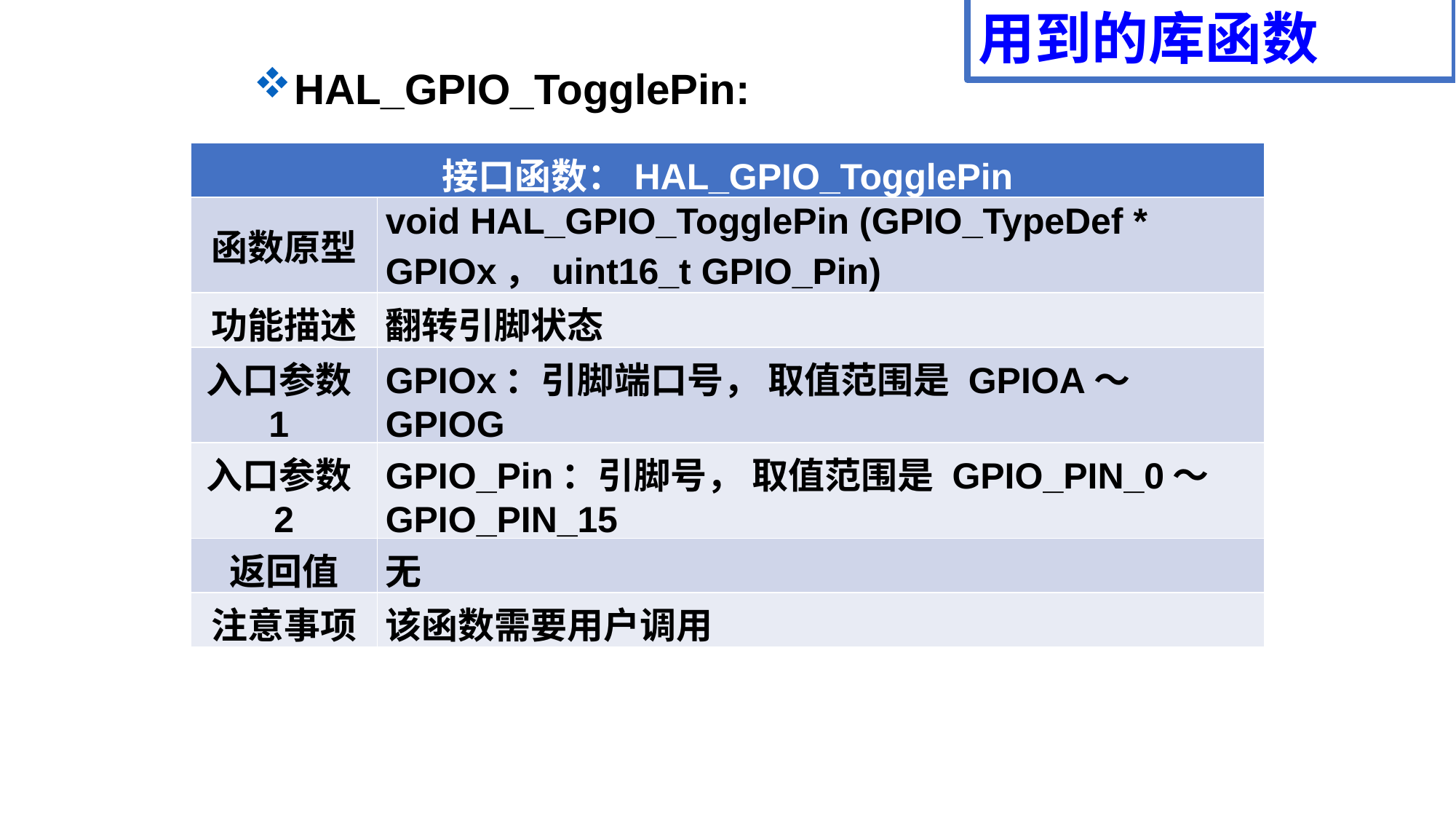

用到的库函数
HAL_GPIO_TogglePin:
| 接口函数：HAL\_GPIO\_TogglePin |  |
| --- | --- |
| 函数原型 | void HAL\_GPIO\_TogglePin (GPIO\_TypeDef \* GPIOx，uint16\_t GPIO\_Pin) |
| 功能描述 | 翻转引脚状态 |
| 入口参数1 | GPIOx：引脚端口号， 取值范围是 GPIOA～ GPIOG |
| 入口参数2 | GPIO\_Pin：引脚号， 取值范围是 GPIO\_PIN\_0～ GPIO\_PIN\_15 |
| 返回值 | 无 |
| 注意事项 | 该函数需要用户调用 |